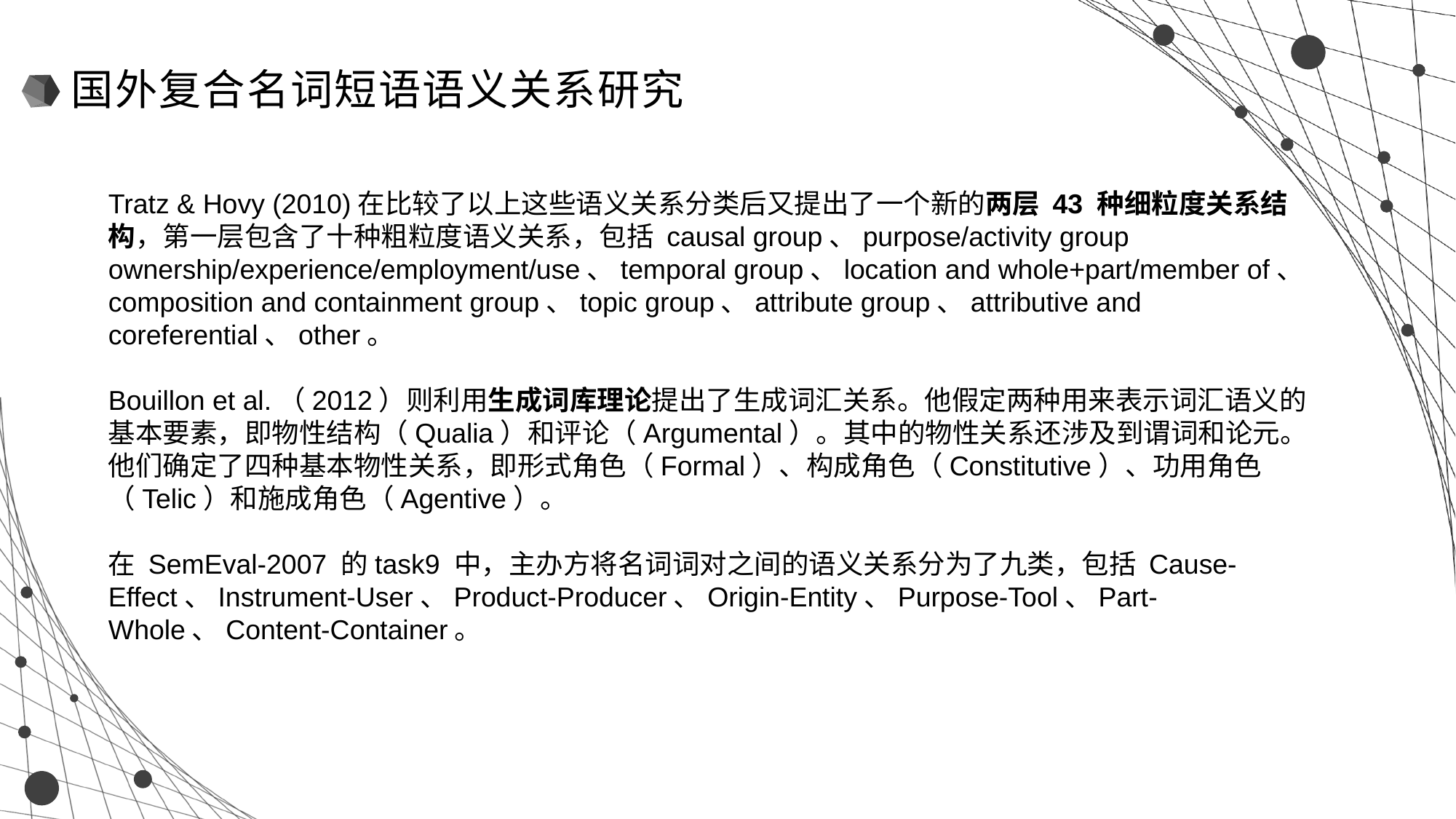

国外复合名词短语语义关系研究

Tratz & Hovy (2010)在比较了以上这些语义关系分类后又提出了一个新的两层 43 种细粒度关系结构，第一层包含了十种粗粒度语义关系，包括 causal group、purpose/activity group ownership/experience/employment/use、temporal group、location and whole+part/member of、composition and containment group、topic group、attribute group、attributive and coreferential、other。

Bouillon et al.（2012）则利用生成词库理论提出了生成词汇关系。他假定两种用来表示词汇语义的基本要素，即物性结构（Qualia）和评论（Argumental）。其中的物性关系还涉及到谓词和论元。他们确定了四种基本物性关系，即形式角色（Formal）、构成角色（Constitutive）、功用角色（Telic）和施成角色（Agentive）。

在 SemEval-2007 的task9 中，主办方将名词词对之间的语义关系分为了九类，包括 Cause-Effect、Instrument-User、Product-Producer、Origin-Entity、Purpose-Tool、Part-Whole、Content-Container。